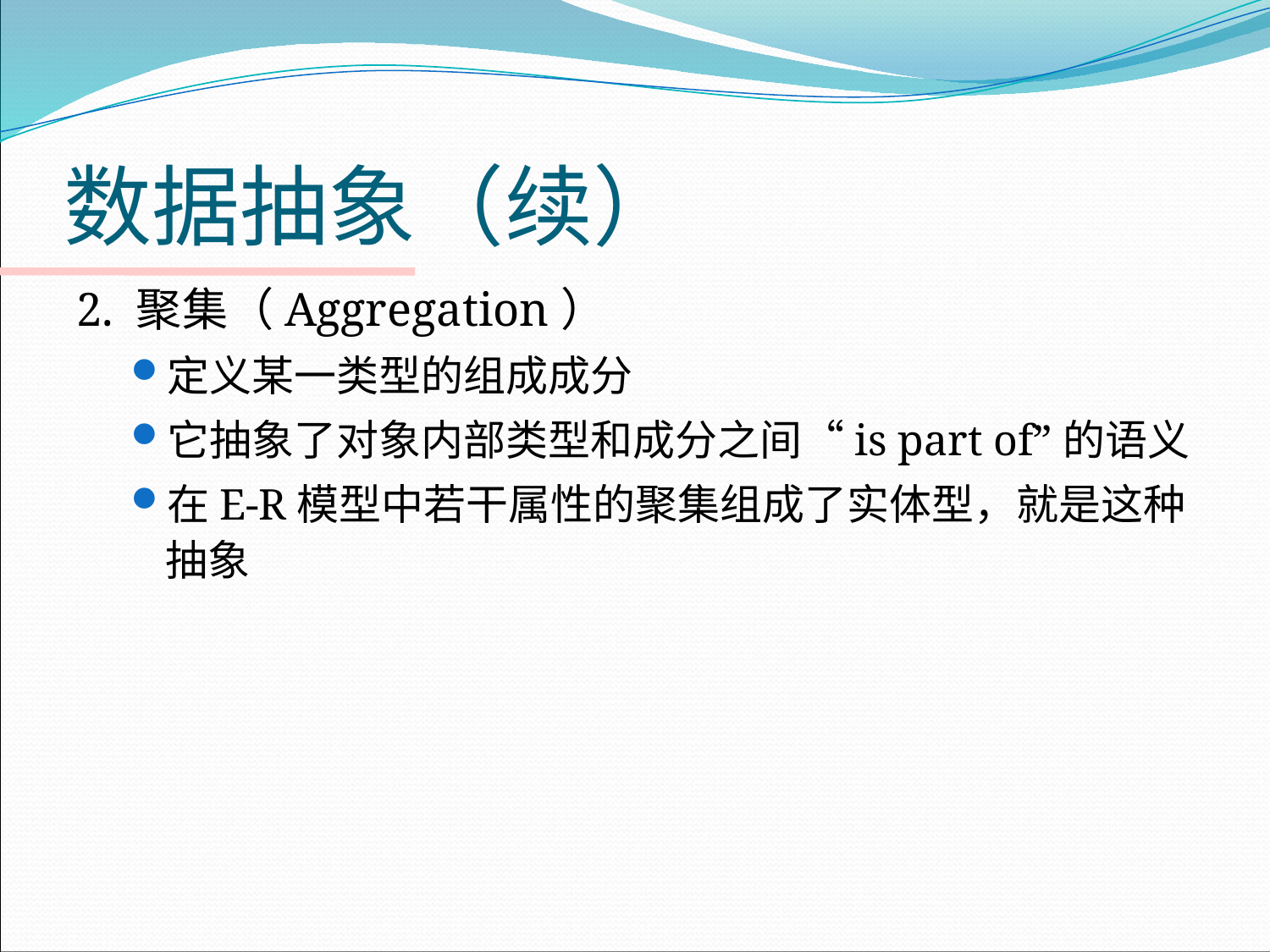

# 数据抽象（续）
2. 聚集（Aggregation）
定义某一类型的组成成分
它抽象了对象内部类型和成分之间“is part of”的语义
在E-R模型中若干属性的聚集组成了实体型，就是这种抽象

711